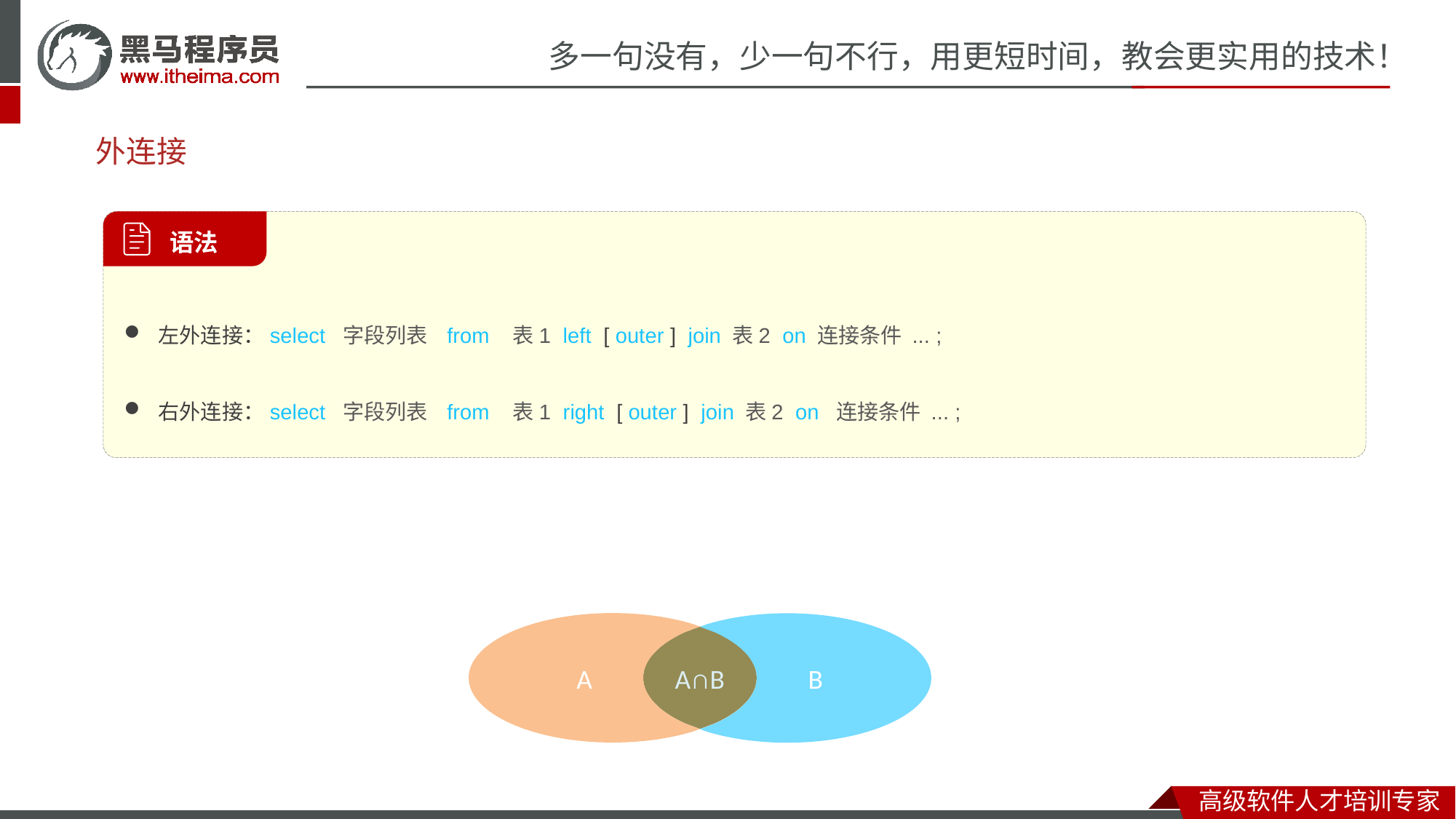

# 外连接
左外连接：select  字段列表   from   表1  left  [ outer ]  join 表2  on 连接条件 ... ;
右外连接：select  字段列表   from   表1  right  [ outer ]  join 表2  on  连接条件 ... ;
        语法

A
B
A∩B